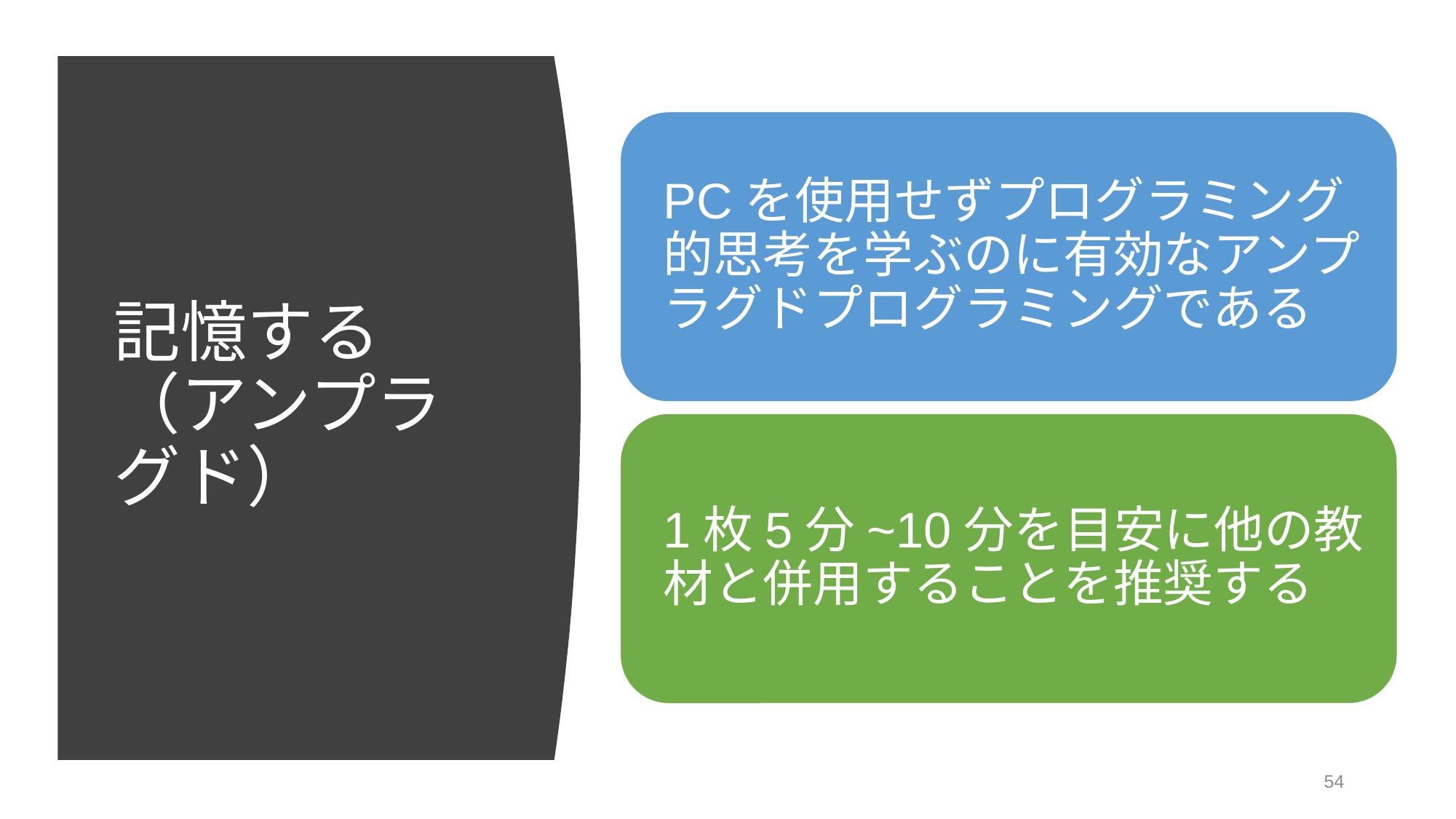

PCを使用せずプログラミング的思考を学ぶのに有効なアンプラグドプログラミングである
1枚5分~10分を目安に他の教材と併用することを推奨する

# 記憶する（アンプラグド）
54